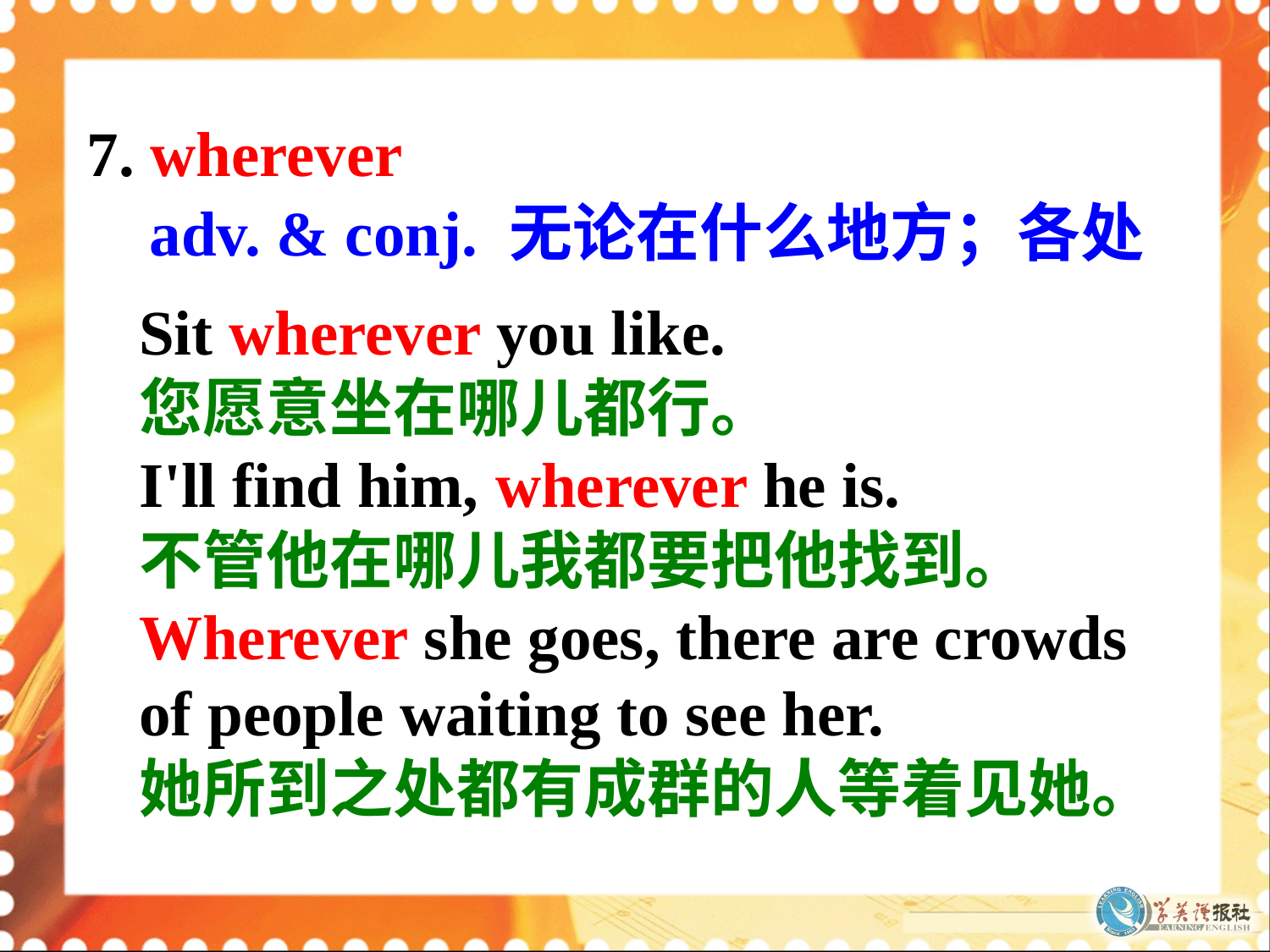

7. wherever

adv. & conj. 无论在什么地方；各处
Sit wherever you like.
您愿意坐在哪儿都行。
I'll find him, wherever he is.
不管他在哪儿我都要把他找到。
Wherever she goes, there are crowds  of people waiting to see her.
她所到之处都有成群的人等着见她。